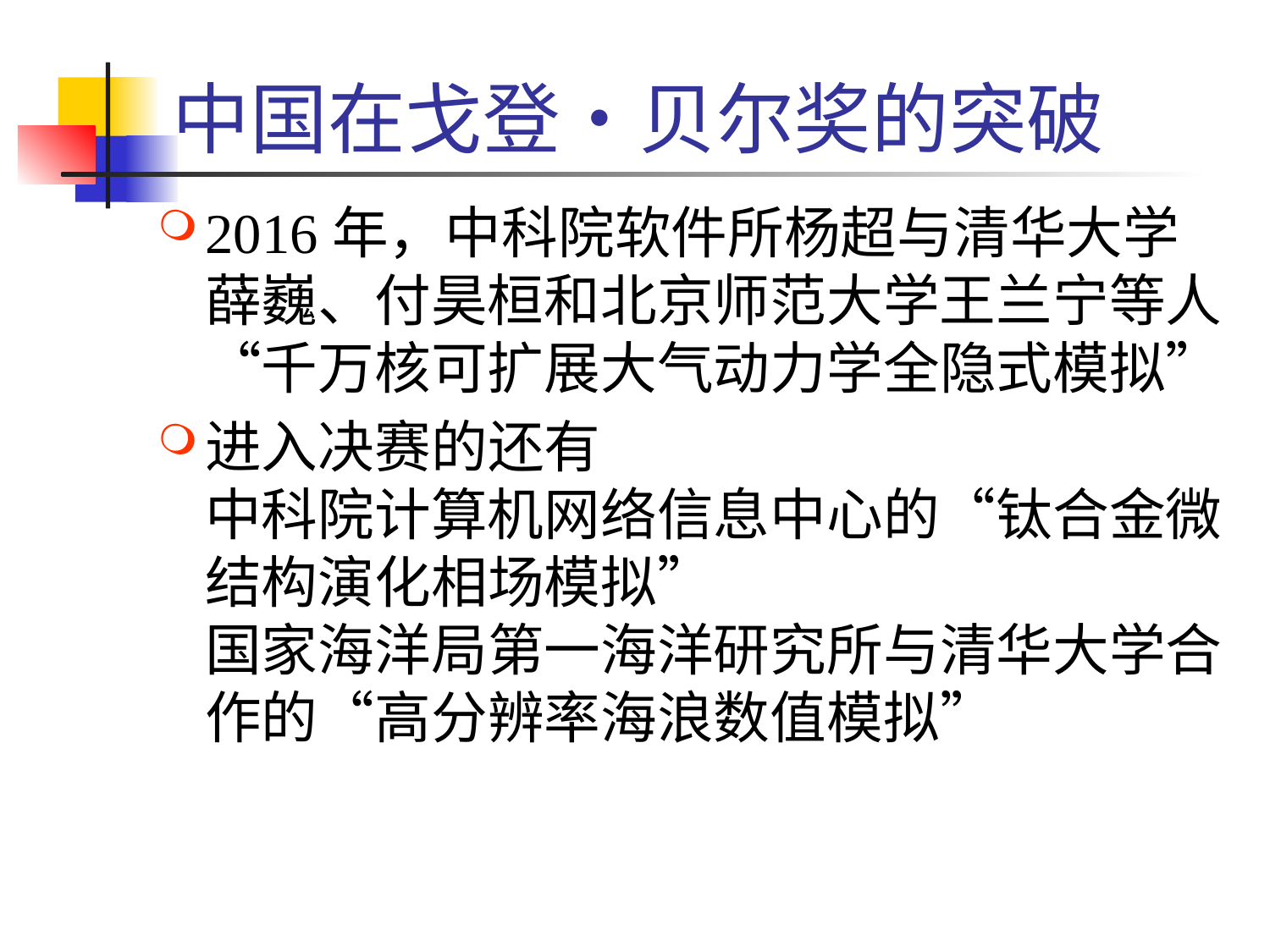

# 中国在戈登•贝尔奖的突破
2016年，中科院软件所杨超与清华大学薛巍、付昊桓和北京师范大学王兰宁等人
“千万核可扩展大气动力学全隐式模拟”
进入决赛的还有
中科院计算机网络信息中心的“钛合金微结构演化相场模拟”
国家海洋局第一海洋研究所与清华大学合作的“高分辨率海浪数值模拟”